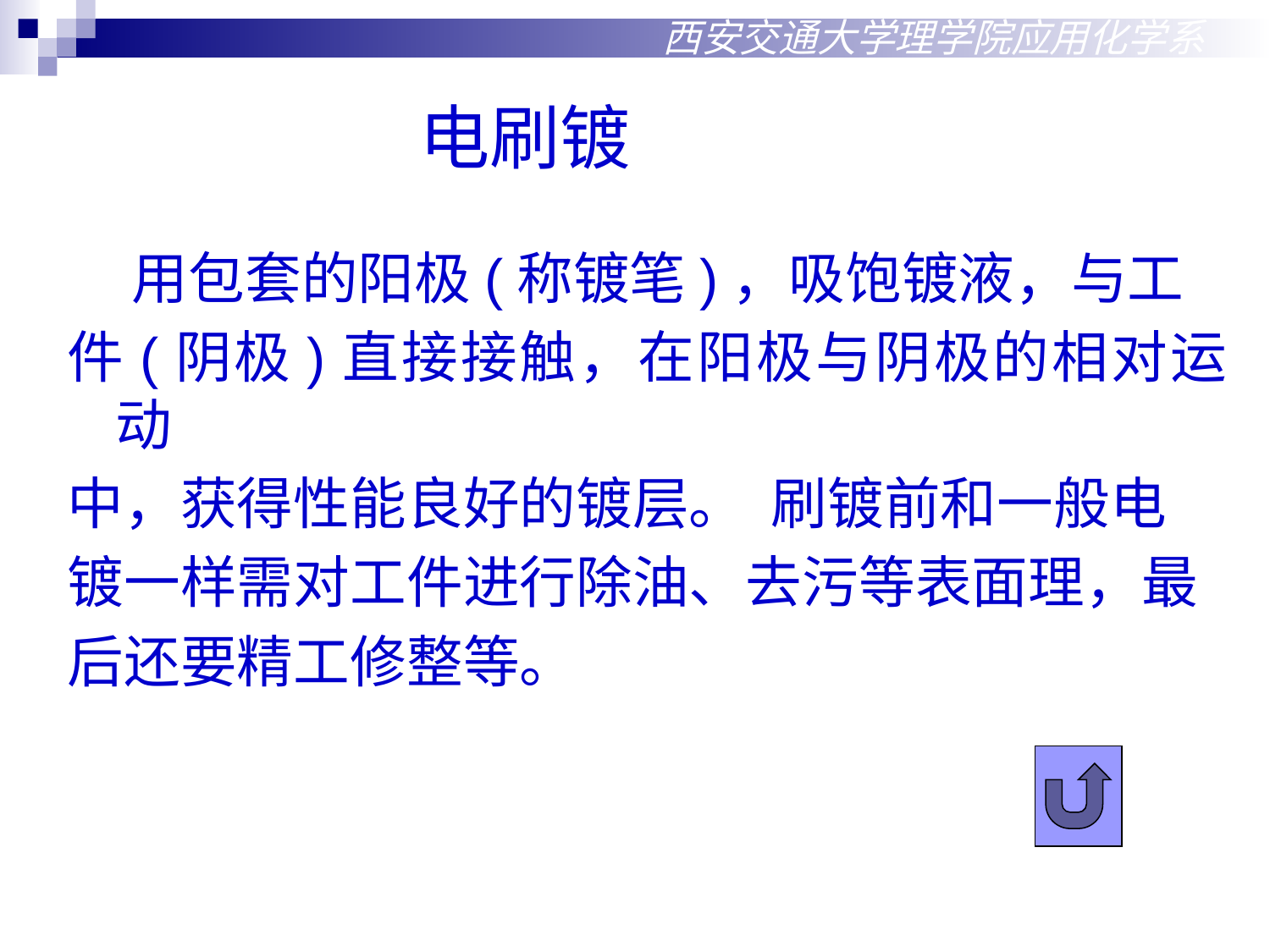

西安交通大学理学院应用化学系
电刷镀
    用包套的阳极(称镀笔)，吸饱镀液，与工
件(阴极)直接接触，在阳极与阴极的相对运动
中，获得性能良好的镀层。  刷镀前和一般电
镀一样需对工件进行除油、去污等表面理，最
后还要精工修整等。